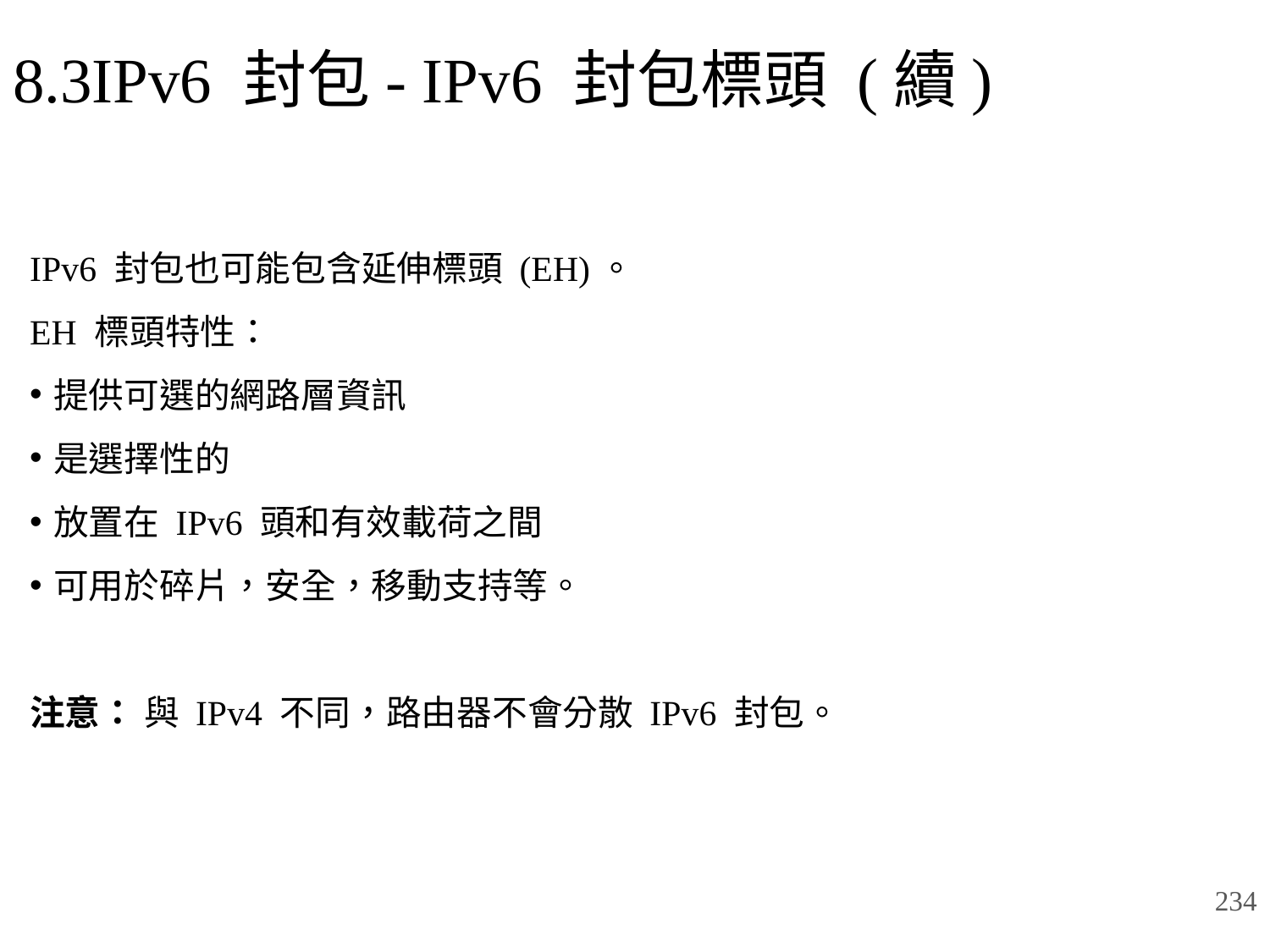

# 8.3IPv6 封包- IPv6 封包標頭 (續)
IPv6 封包也可能包含延伸標頭 (EH)。
EH 標頭特性：
提供可選的網路層資訊
是選擇性的
放置在 IPv6 頭和有效載荷之間
可用於碎片，安全，移動支持等。

注意： 與 IPv4 不同，路由器不會分散 IPv6 封包。
234